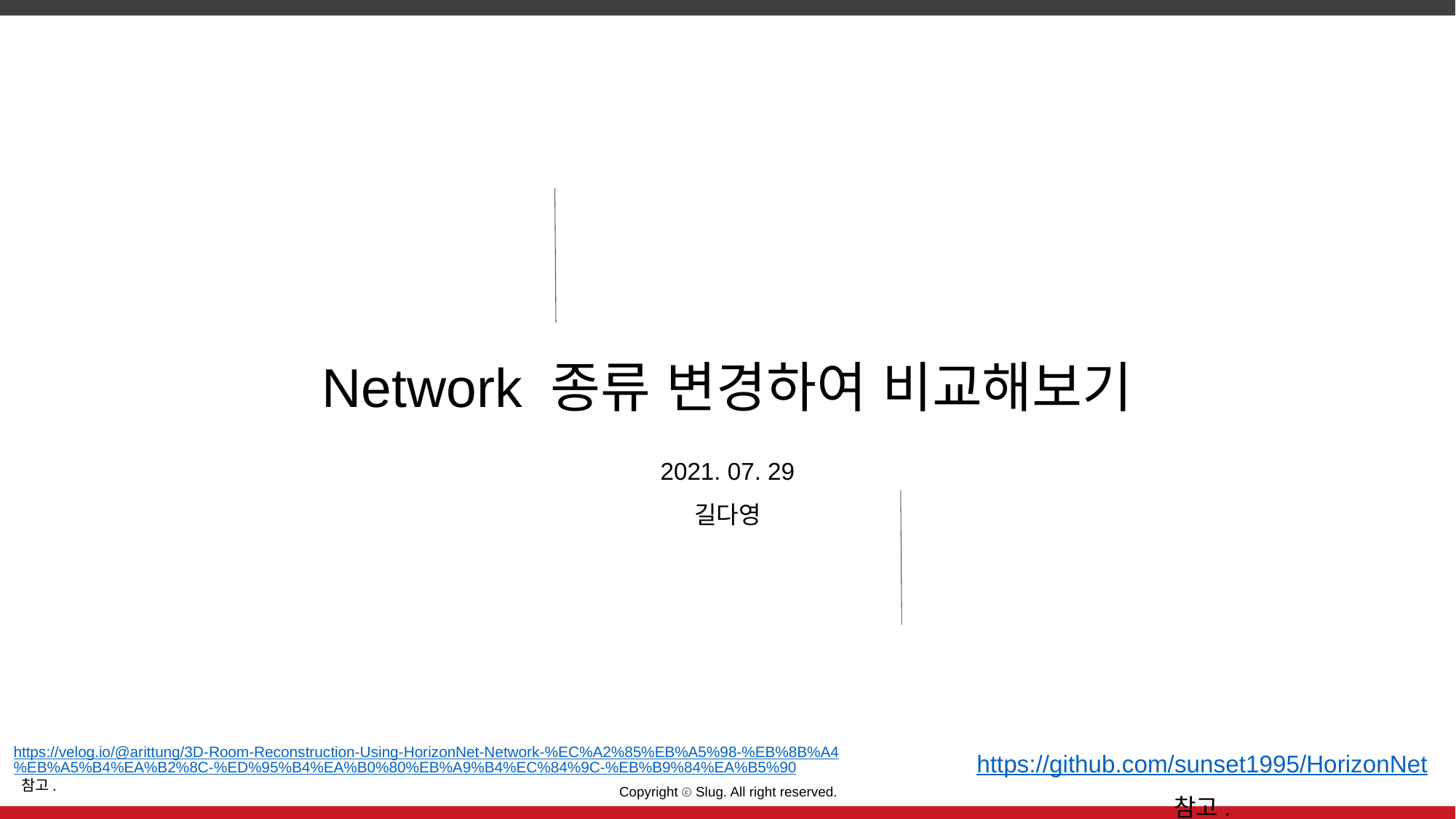

Network 종류 변경하여 비교해보기
2021. 07. 29
길다영
https://velog.io/@arittung/3D-Room-Reconstruction-Using-HorizonNet-Network-%EC%A2%85%EB%A5%98-%EB%8B%A4%EB%A5%B4%EA%B2%8C-%ED%95%B4%EA%B0%80%EB%A9%B4%EC%84%9C-%EB%B9%84%EA%B5%90 참고.
https://github.com/sunset1995/HorizonNet 참고.